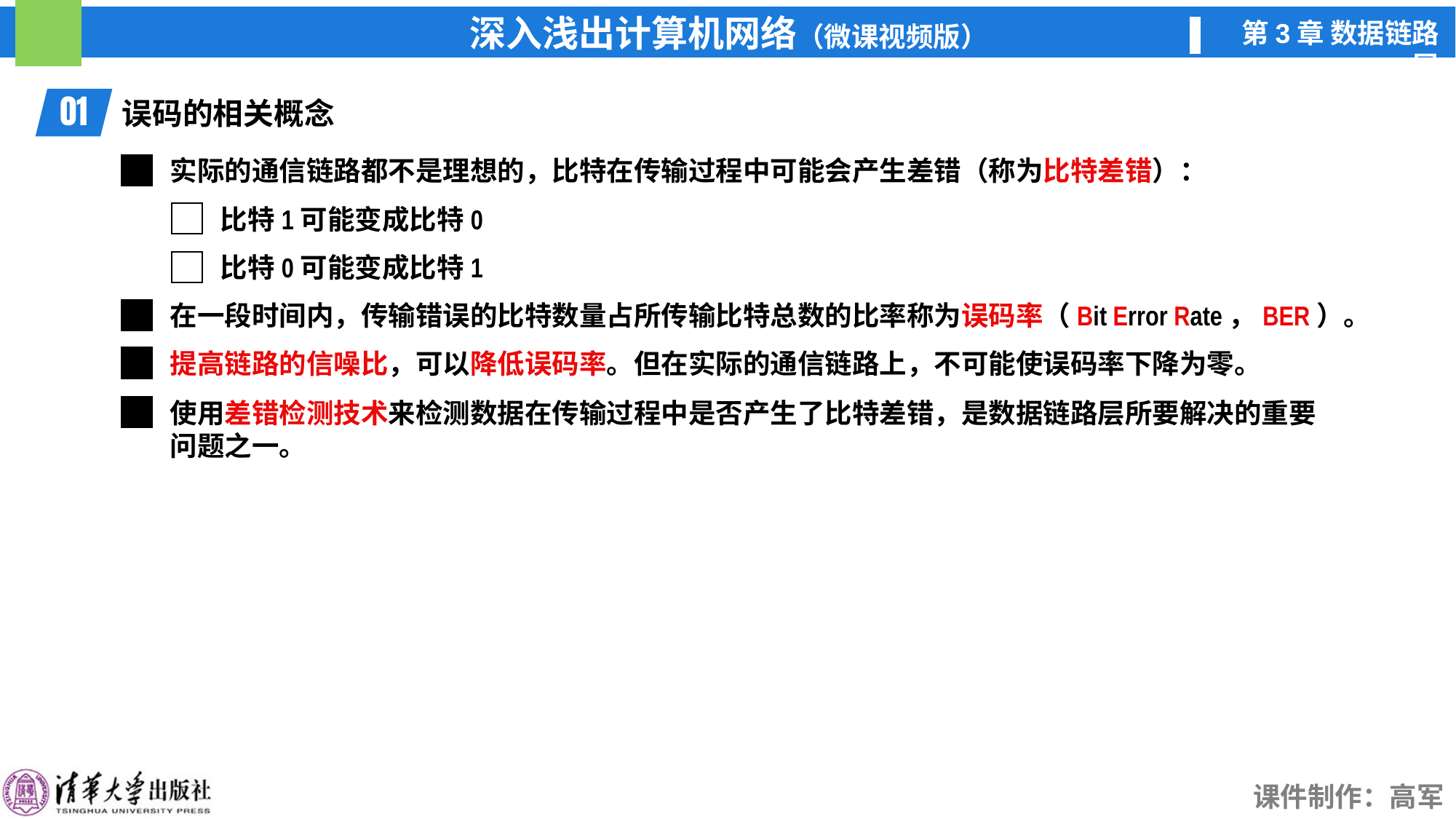

01
误码的相关概念
实际的通信链路都不是理想的，比特在传输过程中可能会产生差错（称为比特差错）：

比特1可能变成比特0

比特0可能变成比特1

在一段时间内，传输错误的比特数量占所传输比特总数的比率称为误码率（Bit Error Rate，BER）。

提高链路的信噪比，可以降低误码率。但在实际的通信链路上，不可能使误码率下降为零。

使用差错检测技术来检测数据在传输过程中是否产生了比特差错，是数据链路层所要解决的重要问题之一。